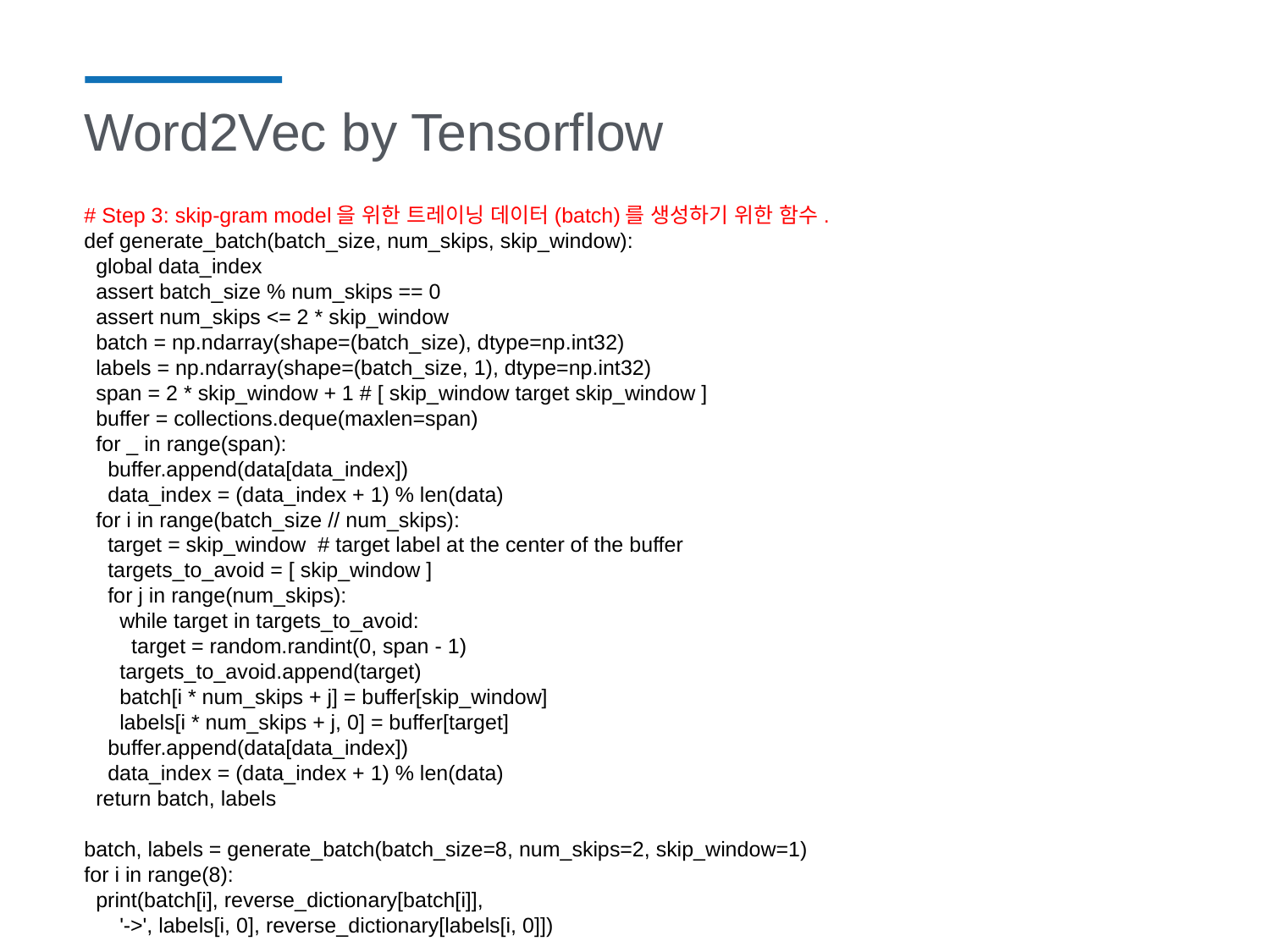

# Word2Vec by Tensorflow
# Step 3: skip-gram model을 위한 트레이닝 데이터(batch)를 생성하기 위한 함수.
def generate_batch(batch_size, num_skips, skip_window):
  global data_index
  assert batch_size % num_skips == 0
  assert num_skips <= 2 * skip_window
  batch = np.ndarray(shape=(batch_size), dtype=np.int32)
  labels = np.ndarray(shape=(batch_size, 1), dtype=np.int32)
  span = 2 * skip_window + 1 # [ skip_window target skip_window ]
  buffer = collections.deque(maxlen=span)
  for _ in range(span):
    buffer.append(data[data_index])
    data_index = (data_index + 1) % len(data)
  for i in range(batch_size // num_skips):
    target = skip_window  # target label at the center of the buffer
    targets_to_avoid = [ skip_window ]
    for j in range(num_skips):
      while target in targets_to_avoid:
        target = random.randint(0, span - 1)
      targets_to_avoid.append(target)
      batch[i * num_skips + j] = buffer[skip_window]
      labels[i * num_skips + j, 0] = buffer[target]
    buffer.append(data[data_index])
    data_index = (data_index + 1) % len(data)
  return batch, labels

batch, labels = generate_batch(batch_size=8, num_skips=2, skip_window=1)
for i in range(8):
  print(batch[i], reverse_dictionary[batch[i]],
      '->', labels[i, 0], reverse_dictionary[labels[i, 0]])